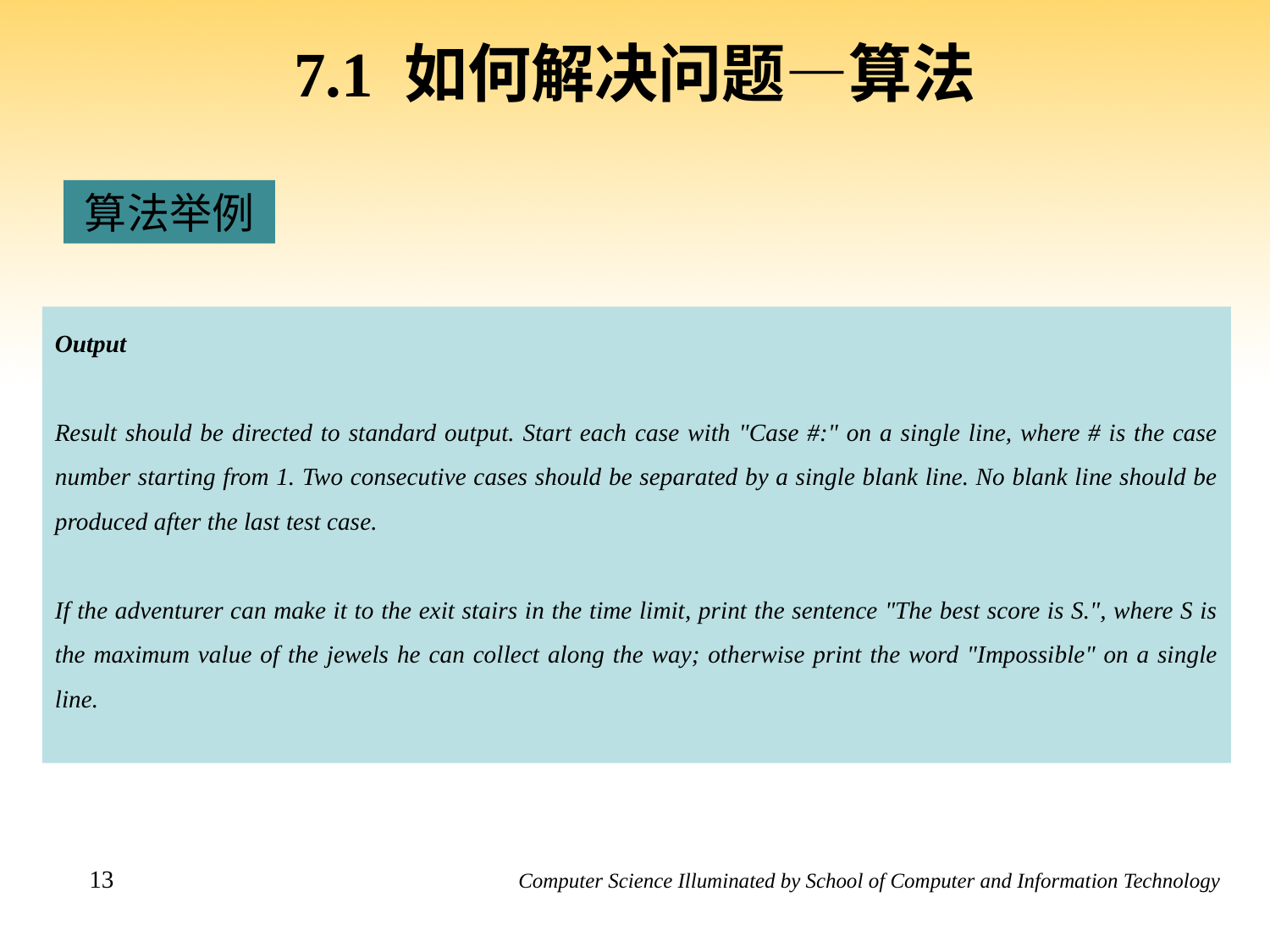

# 7.1 如何解决问题—算法
算法举例
Output

Result should be directed to standard output. Start each case with "Case #:" on a single line, where # is the case number starting from 1. Two consecutive cases should be separated by a single blank line. No blank line should be produced after the last test case.

If the adventurer can make it to the exit stairs in the time limit, print the sentence "The best score is S.", where S is the maximum value of the jewels he can collect along the way; otherwise print the word "Impossible" on a single line.

13